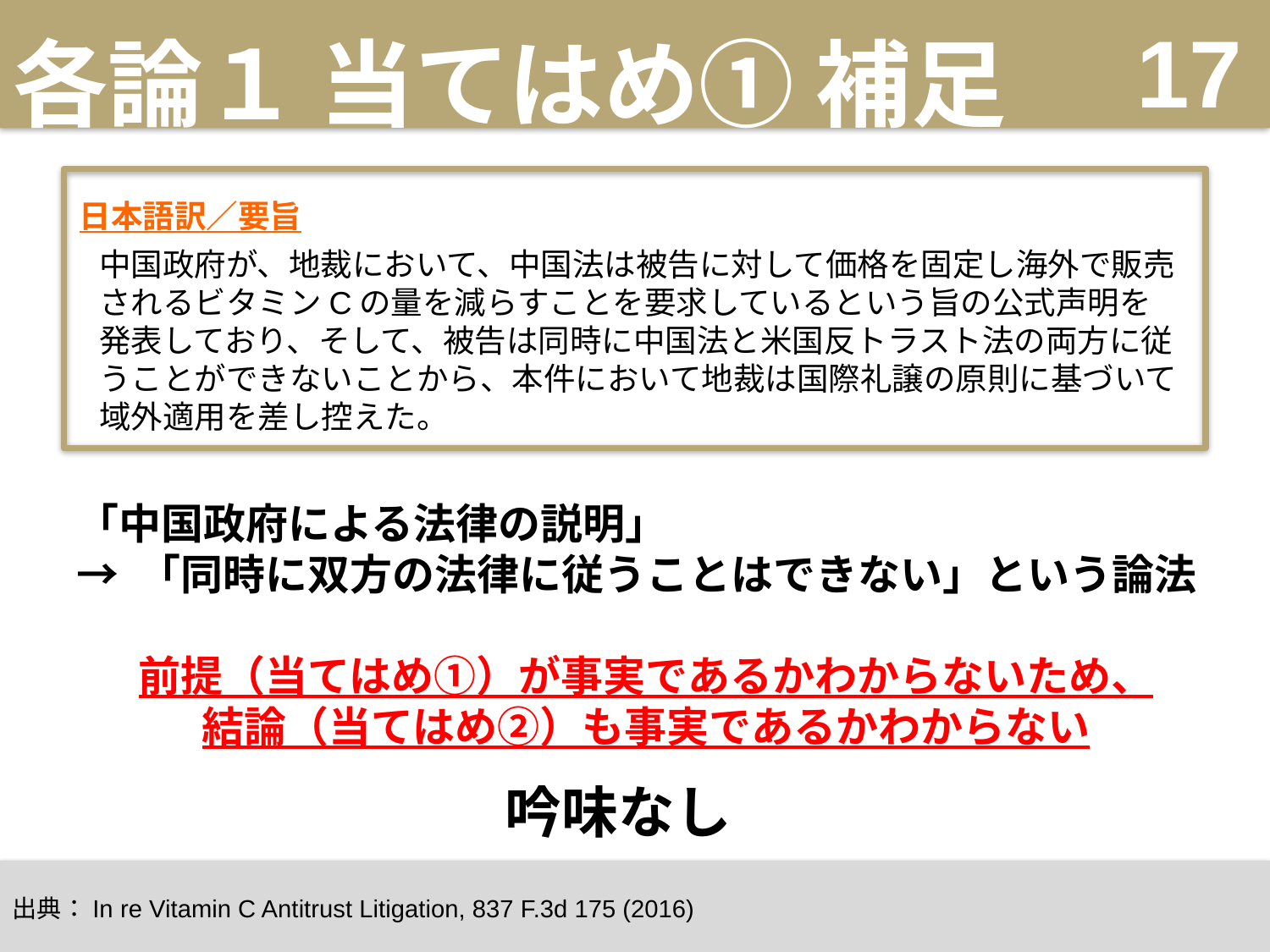

# 各論１ 当てはめ① 補足
17

日本語訳／要旨
中国政府が、地裁において、中国法は被告に対して価格を固定し海外で販売されるビタミンCの量を減らすことを要求しているという旨の公式声明を発表しており、そして、被告は同時に中国法と米国反トラスト法の両方に従うことができないことから、本件において地裁は国際礼譲の原則に基づいて域外適用を差し控えた。
「中国政府による法律の説明」
→ 「同時に双方の法律に従うことはできない」という論法

前提（当てはめ①）が事実であるかわからないため、
結論（当てはめ②）も事実であるかわからない

吟味なし
出典：In re Vitamin C Antitrust Litigation, 837 F.3d 175 (2016)